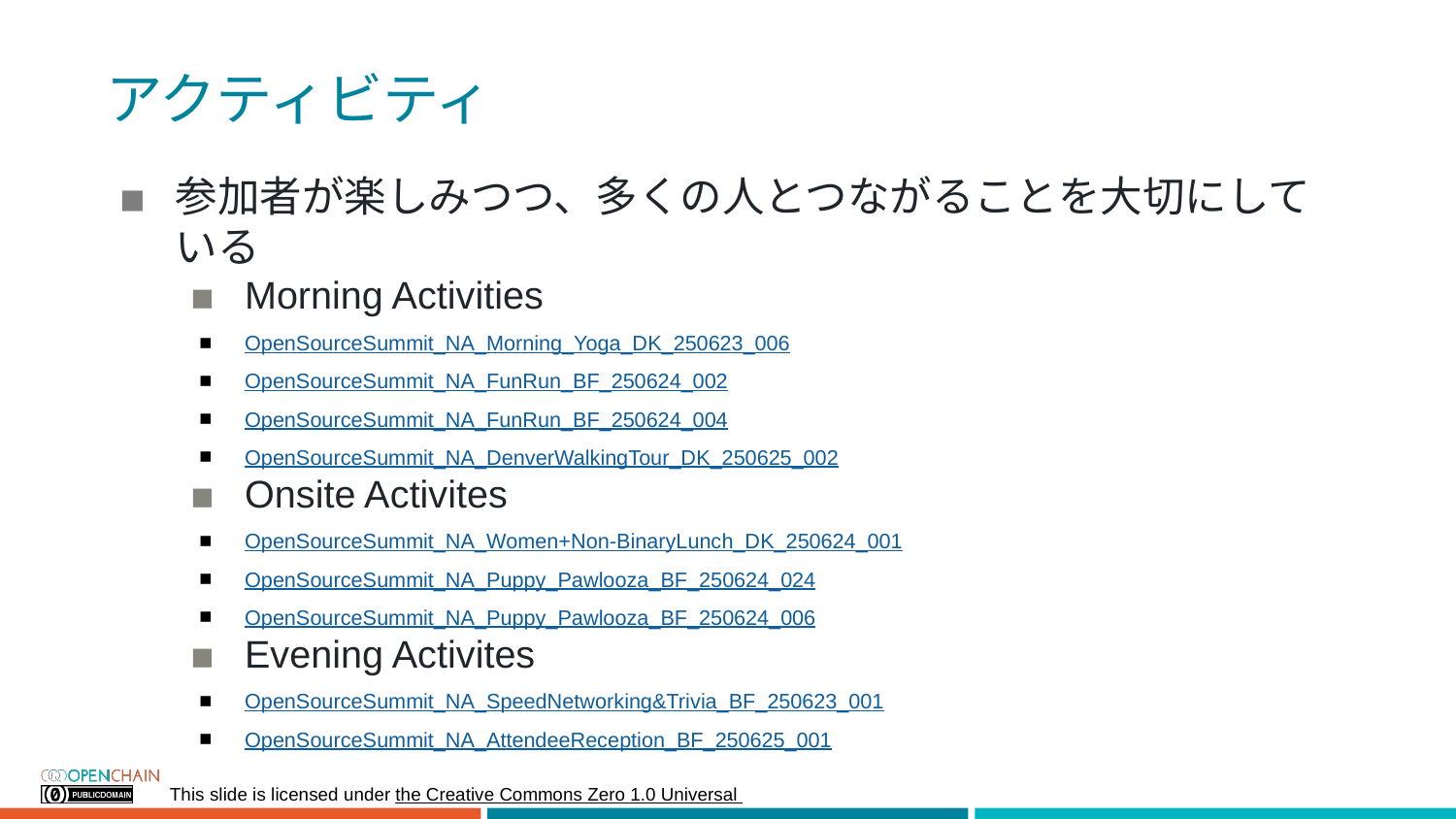

# アクティビティ
参加者が楽しみつつ、多くの人とつながることを大切にしている
Morning Activities
OpenSourceSummit_NA_Morning_Yoga_DK_250623_006
OpenSourceSummit_NA_FunRun_BF_250624_002
OpenSourceSummit_NA_FunRun_BF_250624_004
OpenSourceSummit_NA_DenverWalkingTour_DK_250625_002
Onsite Activites
OpenSourceSummit_NA_Women+Non-BinaryLunch_DK_250624_001
OpenSourceSummit_NA_Puppy_Pawlooza_BF_250624_024
OpenSourceSummit_NA_Puppy_Pawlooza_BF_250624_006
Evening Activites
OpenSourceSummit_NA_SpeedNetworking&Trivia_BF_250623_001
OpenSourceSummit_NA_AttendeeReception_BF_250625_001